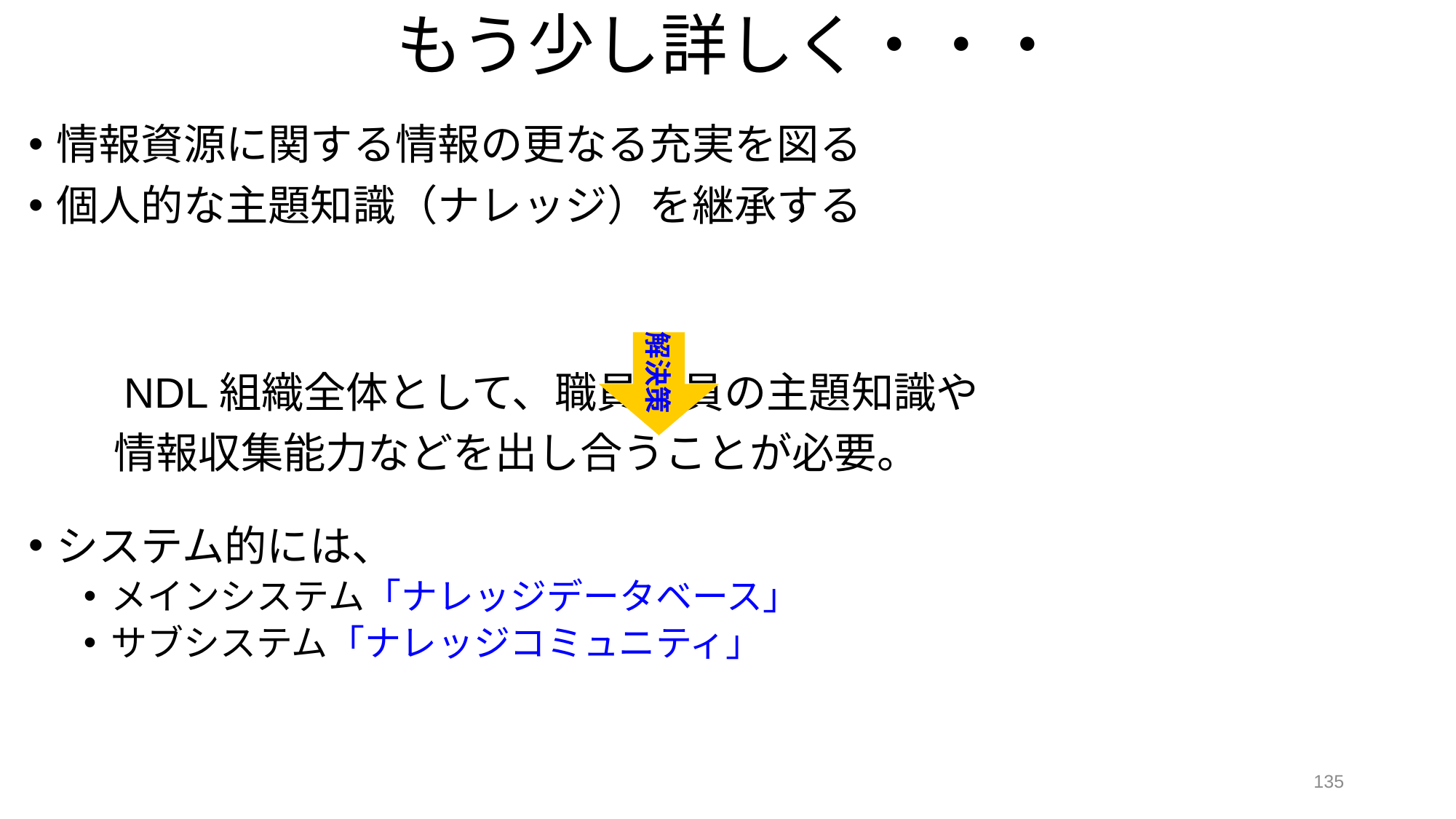

# もう少し詳しく・・・
情報資源に関する情報の更なる充実を図る
個人的な主題知識（ナレッジ）を継承する

　　NDL組織全体として、職員全員の主題知識や
　　情報収集能力などを出し合うことが必要。

システム的には、
メインシステム「ナレッジデータベース」
サブシステム「ナレッジコミュニティ」
解決策
135